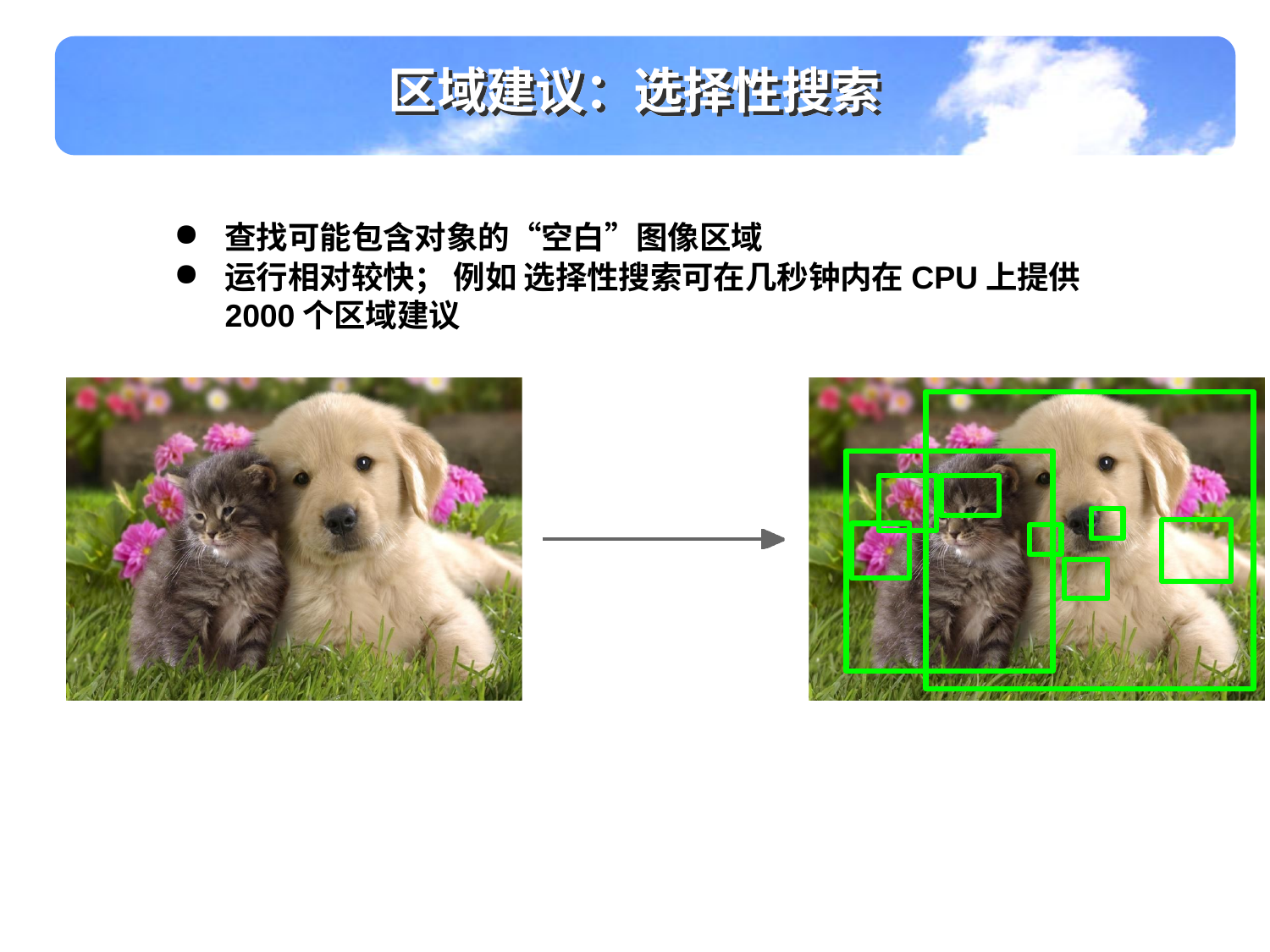

区域建议：选择性搜索
查找可能包含对象的“空白”图像区域
运行相对较快； 例如 选择性搜索可在几秒钟内在CPU上提供2000个区域建议